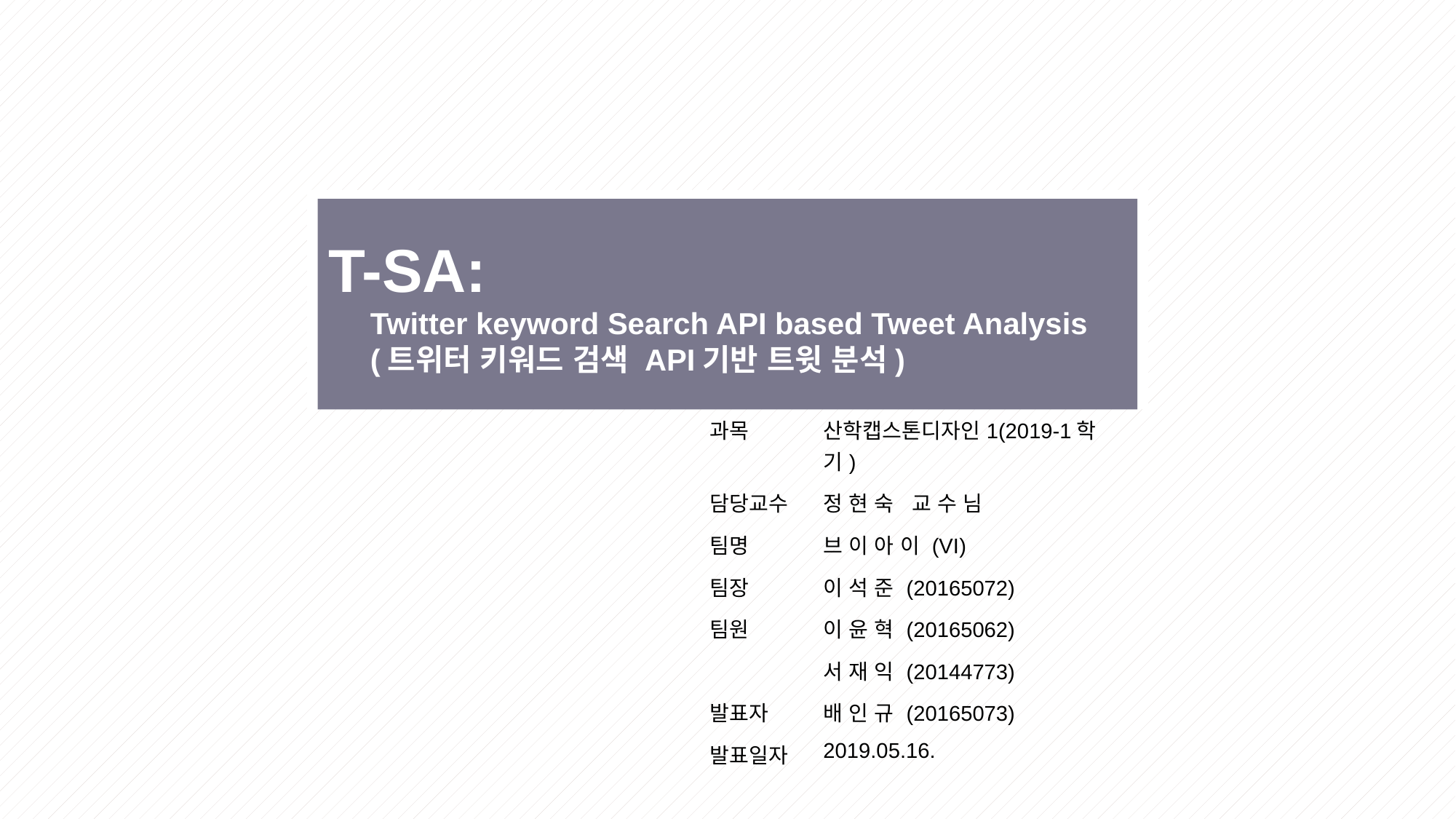

T-SA:
     Twitter keyword Search API based Tweet Analysis
     (트위터 키워드 검색 API기반 트윗 분석)
| 과목 | 산학캡스톤디자인1(2019-1학기) |
| --- | --- |
| 담당교수 | 정 현 숙 교 수 님 |
| 팀명 | 브 이 아 이 (VI) |
| 팀장 | 이 석 준 (20165072) |
| 팀원 | 이 윤 혁 (20165062) |
|  | 서 재 익 (20144773) |
| 발표자 | 배 인 규 (20165073) |
| 발표일자 | 2019.05.16. |